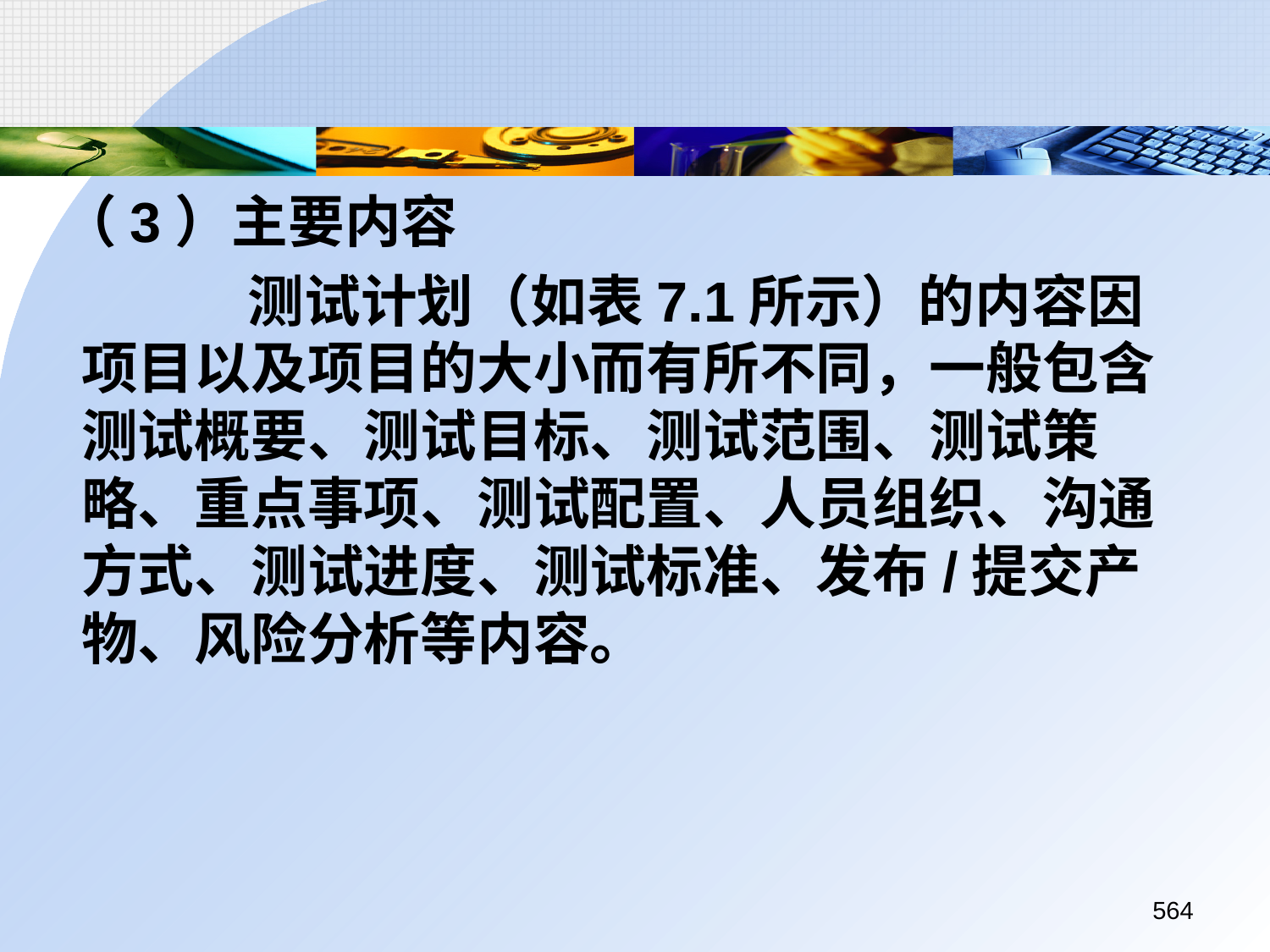

（3）主要内容
		  测试计划（如表7.1所示）的内容因项目以及项目的大小而有所不同，一般包含测试概要、测试目标、测试范围、测试策略、重点事项、测试配置、人员组织、沟通方式、测试进度、测试标准、发布/提交产物、风险分析等内容。

564